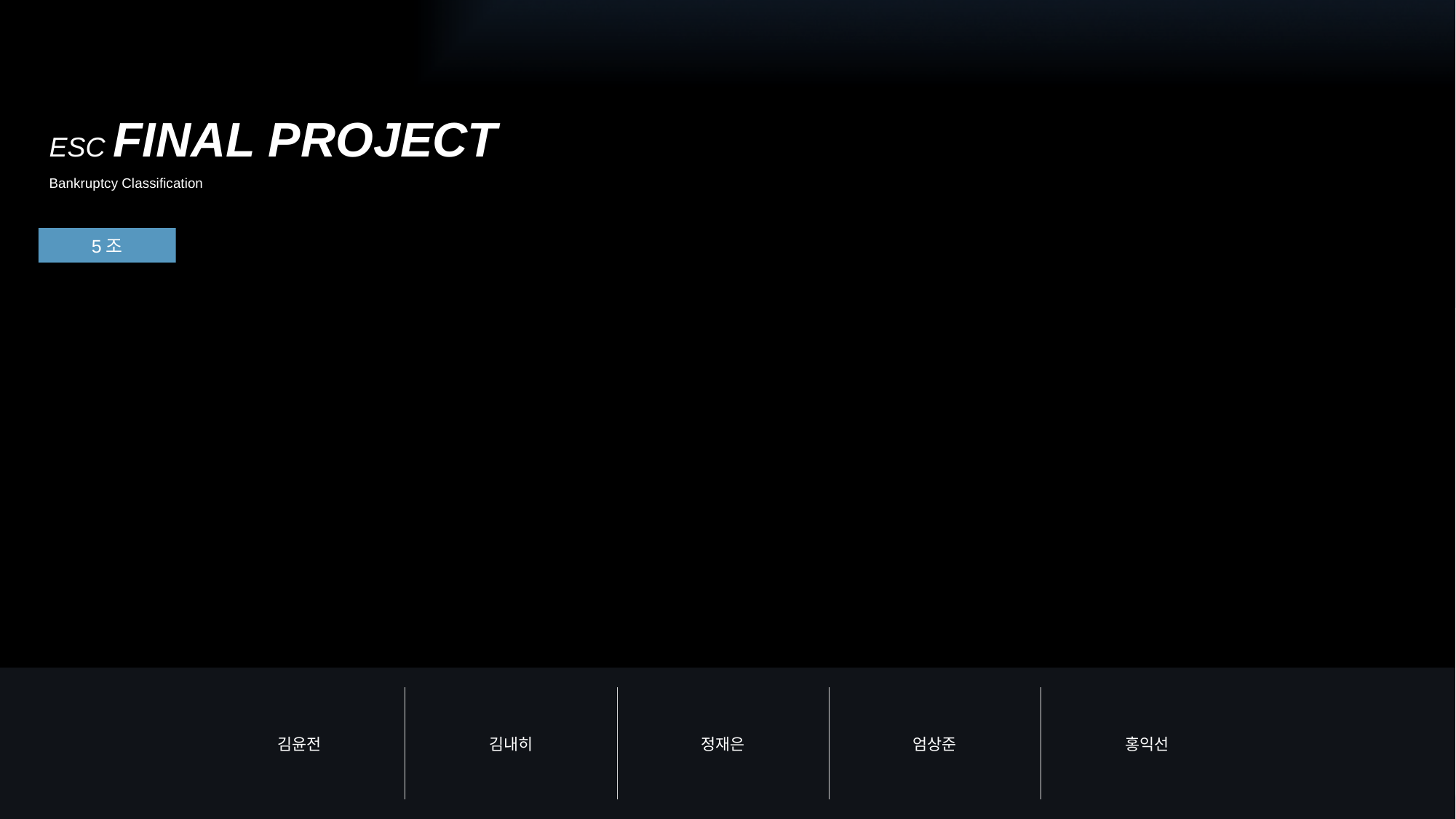

ESC FINAL PROJECT
Bankruptcy Classification
5조

| 김윤전 | 김내히 | 정재은 | 엄상준 | 홍익선 |
| --- | --- | --- | --- | --- |